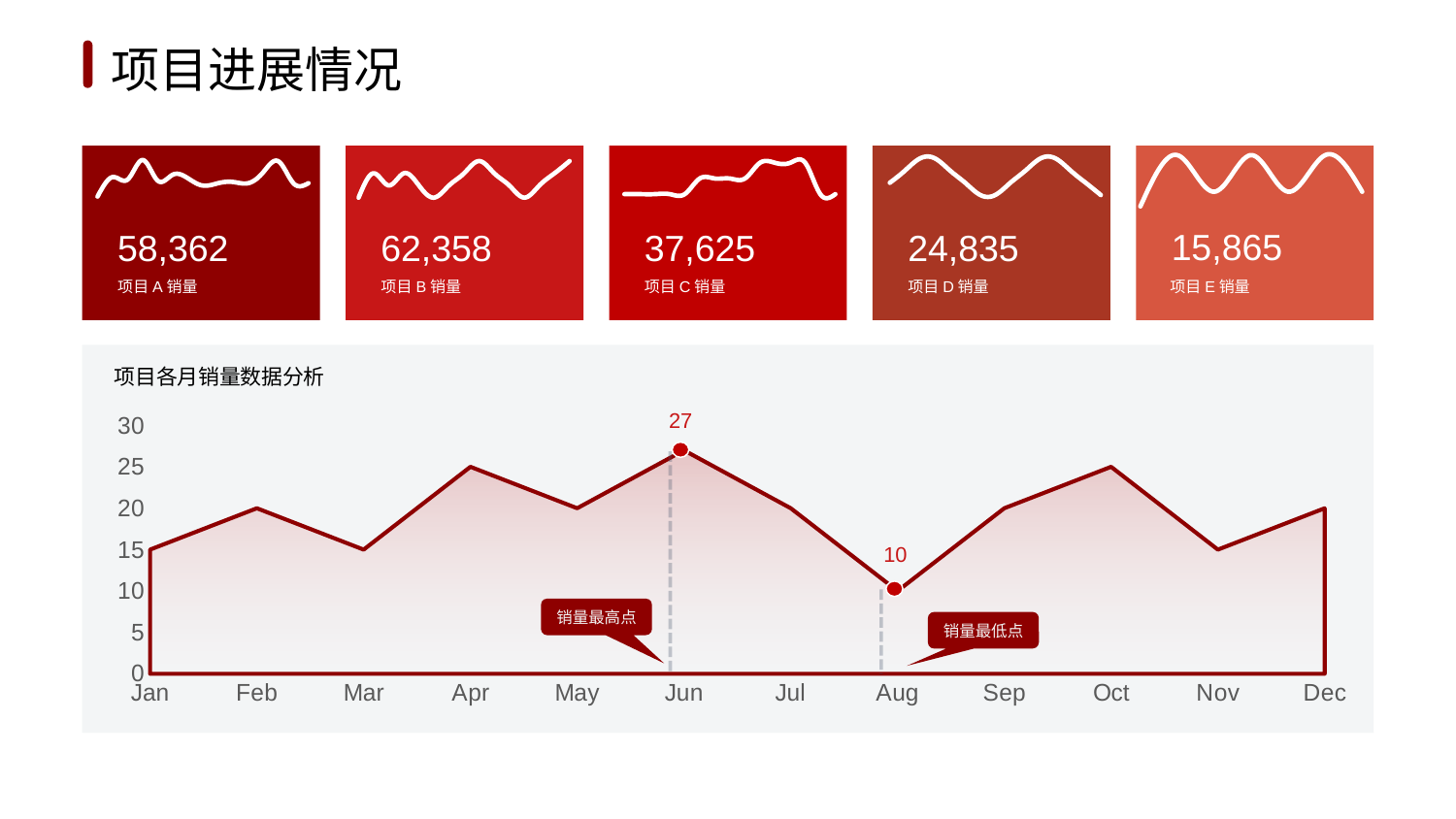

1
2
3
4
5
6
项目进展情况

### Chart

| Category | Series 1 |
|---|---|
| Week 1 | 1.2 |
| WEEK 2 | 4.0 |
| WEEK 3 | 2.0 |
| WEEK 4 | 4.0 |
| WEEK 5 | 2.0 |
| WEEK 6 | 4.0 |
| WEEK 7 | 2.0 |

### Chart

| Category | Series 1 |
|---|---|
| Day 1 | 2.0 |
| Day 2 | 3.0 |
| Day 3 | 4.0 |
| Day 4 | 4.0 |
| Day 5 | 3.0 |
| Day 6 | 2.0 |
| Day 7 | 1.0 |
| Day 8 | 1.0 |
| Day 9 | 2.0 |
| Day 10 | 3.0 |
| Day 11 | 4.0 |
| Day 12 | 4.0 |
| Day 13 | 3.0 |
| Day 14 | 2.0 |
| Day 15 | 1.0 |

### Chart

| Category | Series 1 |
|---|---|
| Day 1 | 1.0 |
| Day 2 | 3.0 |
| Day 3 | 2.0 |
| Day 4 | 3.0 |
| Day 5 | 2.0 |
| Day 6 | 1.0 |
| Day 7 | 2.0 |
| Day 8 | 3.0 |
| Day 9 | 4.0 |
| Day 10 | 3.0 |
| Day 11 | 2.0 |
| Day 12 | 1.0 |
| Day 13 | 2.0 |
| Day 14 | 3.0 |
| Day 15 | 4.0 |

### Chart

| Category | Series 1 |
|---|---|
| Day 1 | 1.0 |
| Day 2 | 1.0 |
| Day 3 | 1.0 |
| Day 4 | 1.0 |
| Day 5 | 1.0 |
| Day 6 | 2.0 |
| Day 7 | 2.0 |
| Day 8 | 2.0 |
| Day 9 | 2.0 |
| Day 10 | 3.0 |
| Day 11 | 3.0 |
| Day 12 | 3.0 |
| Day 13 | 3.0 |
| Day 14 | 1.0 |
| Day 15 | 1.0 |

### Chart

| Category | Series 1 |
|---|---|
| Day 1 | 1.2 |
| Day 2 | 2.8 |
| Day 3 | 2.6 |
| Day 4 | 4.2 |
| Day 5 | 2.5 |
| Day 6 | 3.0 |
| Day 7 | 2.7 |
| Day 8 | 2.1 |
| Day 9 | 2.3 |
| Day 10 | 2.4 |
| Day 11 | 2.3 |
| Day 12 | 3.2 |
| Day 13 | 4.1 |
| Day 14 | 2.3 |
| Day 15 | 2.3 |
15,865
58,362
62,358
37,625
24,835
项目A销量
项目B销量
项目C销量
项目D销量
项目E销量

项目各月销量数据分析
27

### Chart

| Category | like |
|---|---|
| Jan | 15.0 |
| Feb | 20.0 |
| Mar | 15.0 |
| Apr | 25.0 |
| May | 20.0 |
| Jun | 27.0 |
| Jul | 20.0 |
| Aug | 10.0 |
| Sep | 20.0 |
| Oct | 25.0 |
| Nov | 15.0 |
| Dec | 20.0 |
10

销量最高点
销量最低点